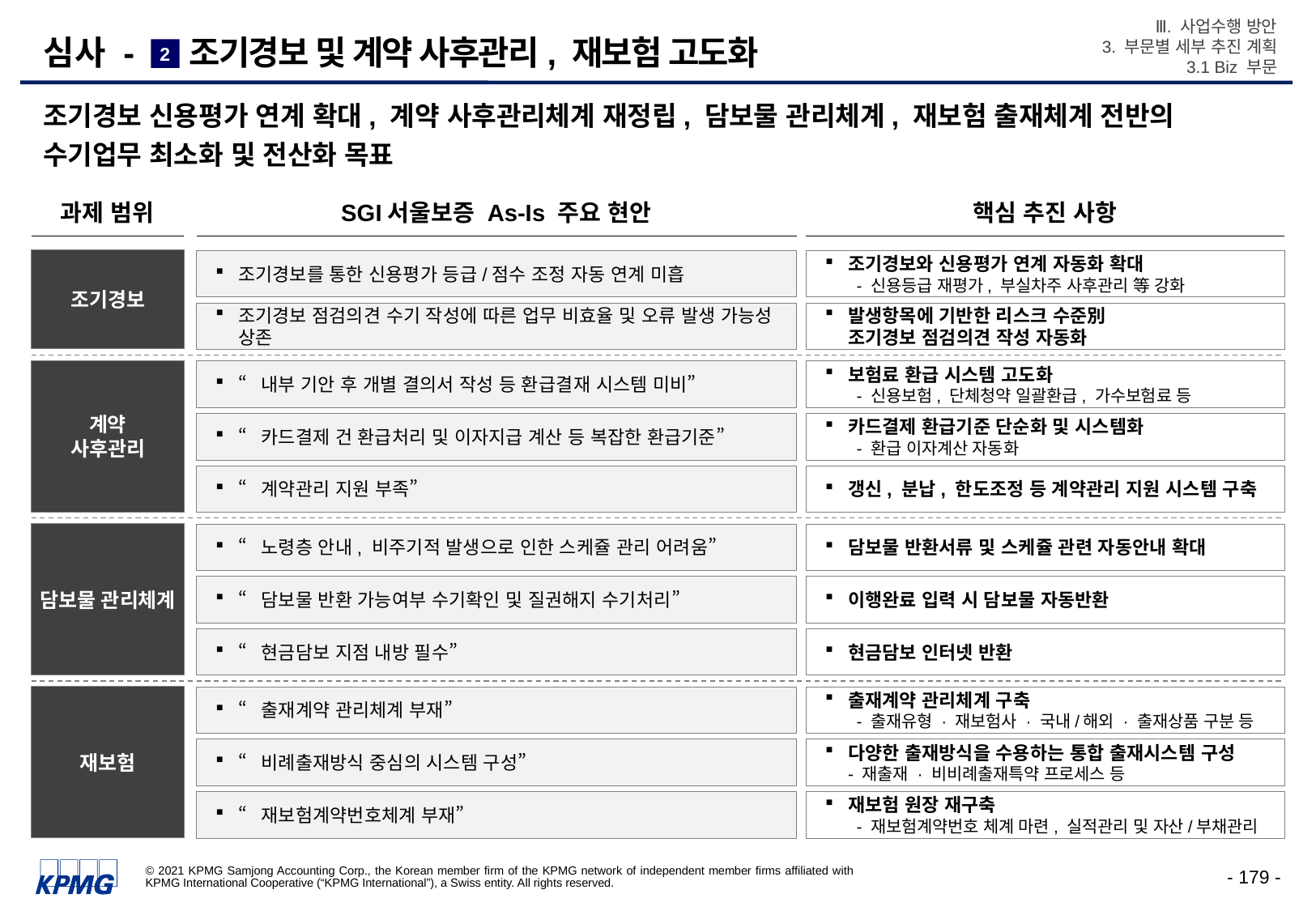

Ⅲ. 사업수행 방안
3. 부문별 세부 추진 계획
3.1 Biz 부문
# 심사 -     조기경보 및 계약 사후관리, 재보험 고도화
2
조기경보 신용평가 연계 확대, 계약 사후관리체계 재정립, 담보물 관리체계, 재보험 출재체계 전반의 수기업무 최소화 및 전산화 목표
과제 범위
SGI서울보증 As-Is 주요 현안
핵심 추진 사항
조기경보
조기경보를 통한 신용평가 등급/점수 조정 자동 연계 미흡
조기경보와 신용평가 연계 자동화 확대
 - 신용등급 재평가, 부실차주 사후관리 等 강화
조기경보 점검의견 수기 작성에 따른 업무 비효율 및 오류 발생 가능성 상존
발생항목에 기반한 리스크 수준別
조기경보 점검의견 작성 자동화
계약
사후관리
“내부 기안 후 개별 결의서 작성 등 환급결재 시스템 미비”
보험료 환급 시스템 고도화
 - 신용보험, 단체청약 일괄환급, 가수보험료 등
“카드결제 건 환급처리 및 이자지급 계산 등 복잡한 환급기준”
카드결제 환급기준 단순화 및 시스템화
 - 환급 이자계산 자동화
“계약관리 지원 부족”
갱신, 분납, 한도조정 등 계약관리 지원 시스템 구축
담보물 관리체계
“노령층 안내, 비주기적 발생으로 인한 스케쥴 관리 어려움”
담보물 반환서류 및 스케쥴 관련 자동안내 확대
“담보물 반환 가능여부 수기확인 및 질권해지 수기처리”
이행완료 입력 시 담보물 자동반환
“현금담보 지점 내방 필수”
현금담보 인터넷 반환
재보험
“출재계약 관리체계 부재”
출재계약 관리체계 구축
 - 출재유형 · 재보험사 · 국내/해외 · 출재상품 구분 등
“비례출재방식 중심의 시스템 구성”
다양한 출재방식을 수용하는 통합 출재시스템 구성
- 재출재 · 비비례출재특약 프로세스 등
“재보험계약번호체계 부재”
재보험 원장 재구축
 - 재보험계약번호 체계 마련, 실적관리 및 자산/부채관리